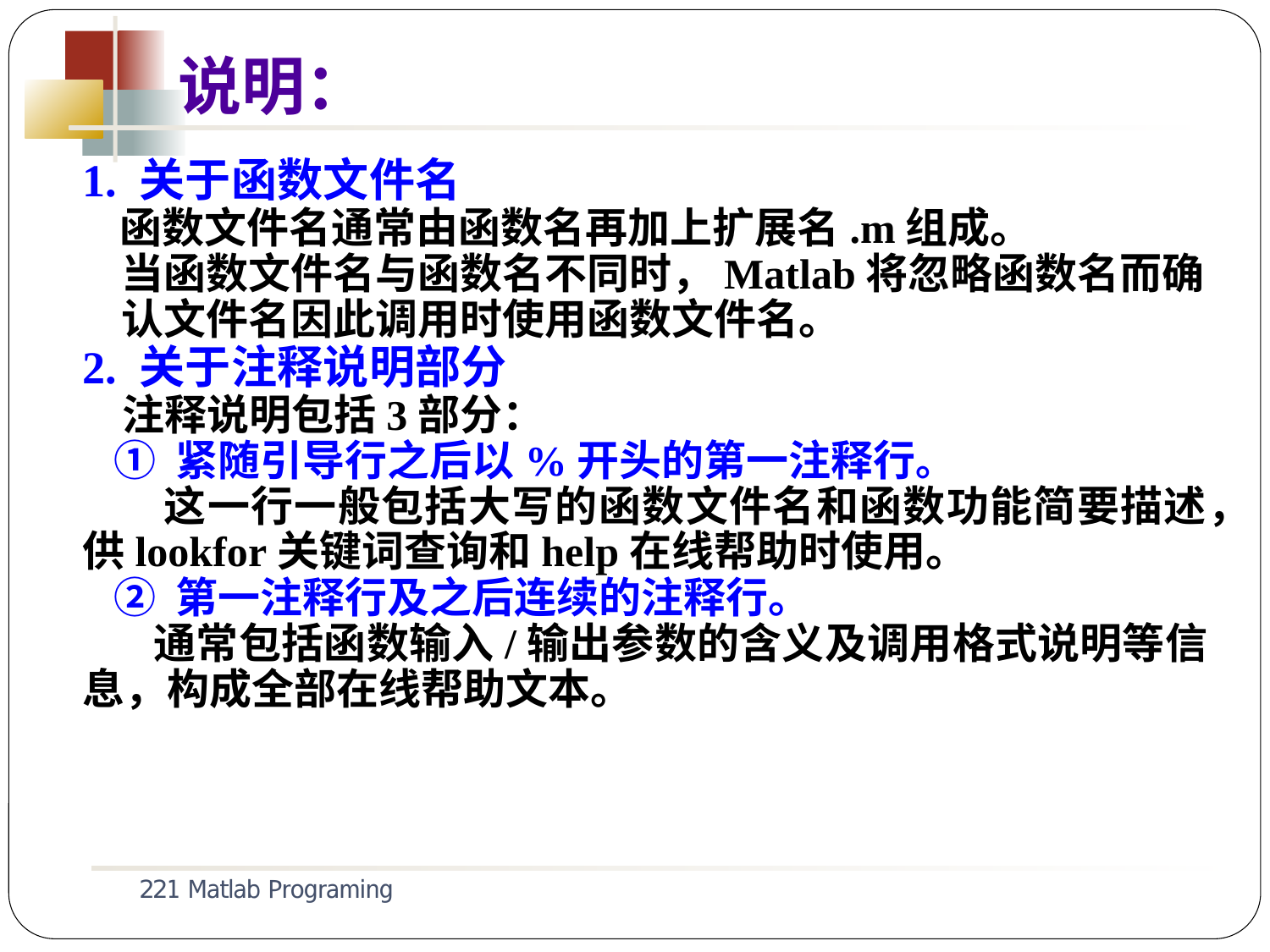

说明：
1. 关于函数文件名
    函数文件名通常由函数名再加上扩展名.m组成。
   当函数文件名与函数名不同时，Matlab将忽略函数名而确
   认文件名因此调用时使用函数文件名。
2. 关于注释说明部分
    注释说明包括3部分：
    ① 紧随引导行之后以%开头的第一注释行。
        这一行一般包括大写的函数文件名和函数功能简要描述，供lookfor关键词查询和help在线帮助时使用。
    ② 第一注释行及之后连续的注释行。
        通常包括函数输入/输出参数的含义及调用格式说明等信息，构成全部在线帮助文本。
221 Matlab Programing